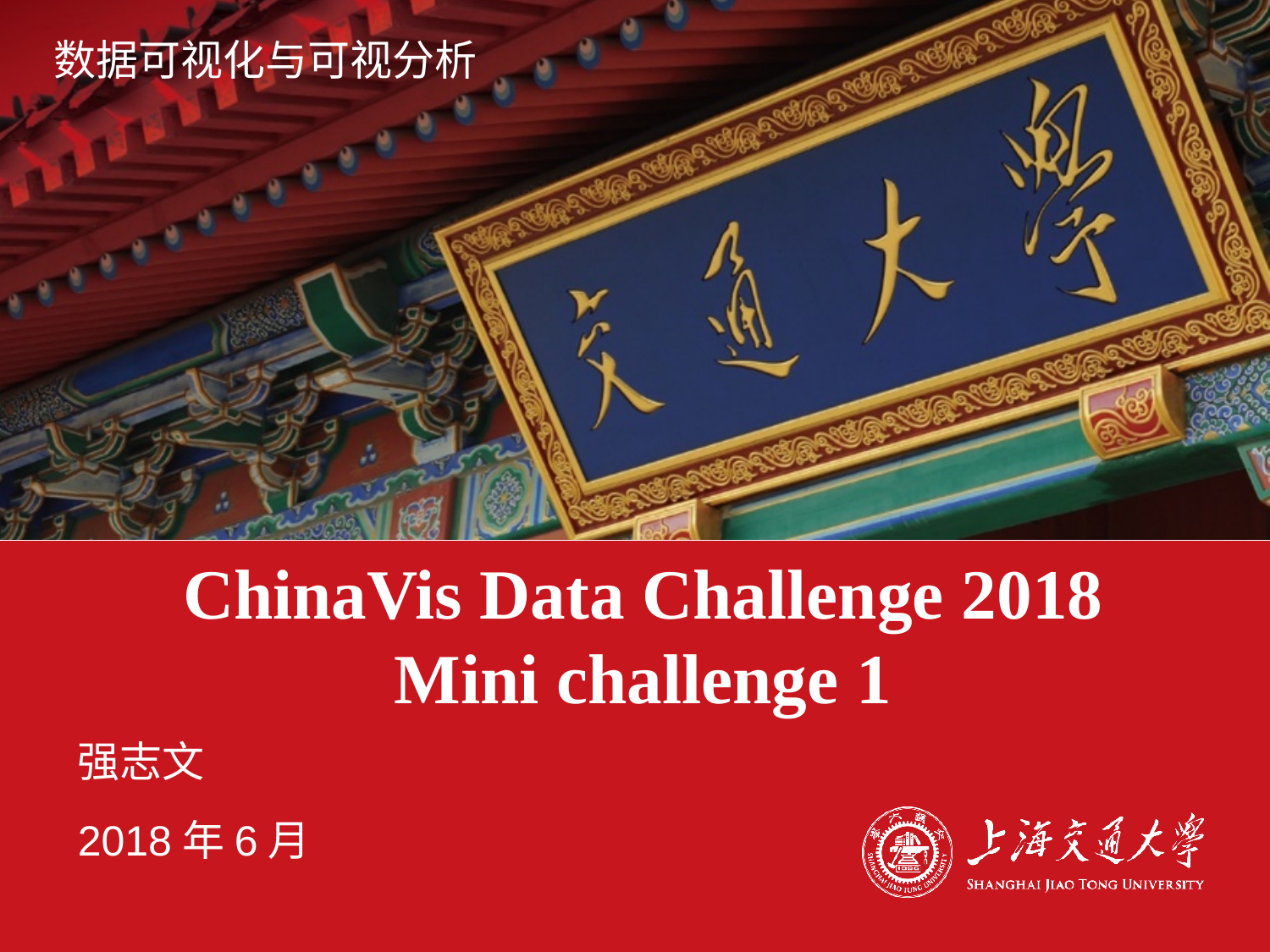

数据可视化与可视分析
# ChinaVis Data Challenge 2018 Mini challenge 1
强志文
2018年6月